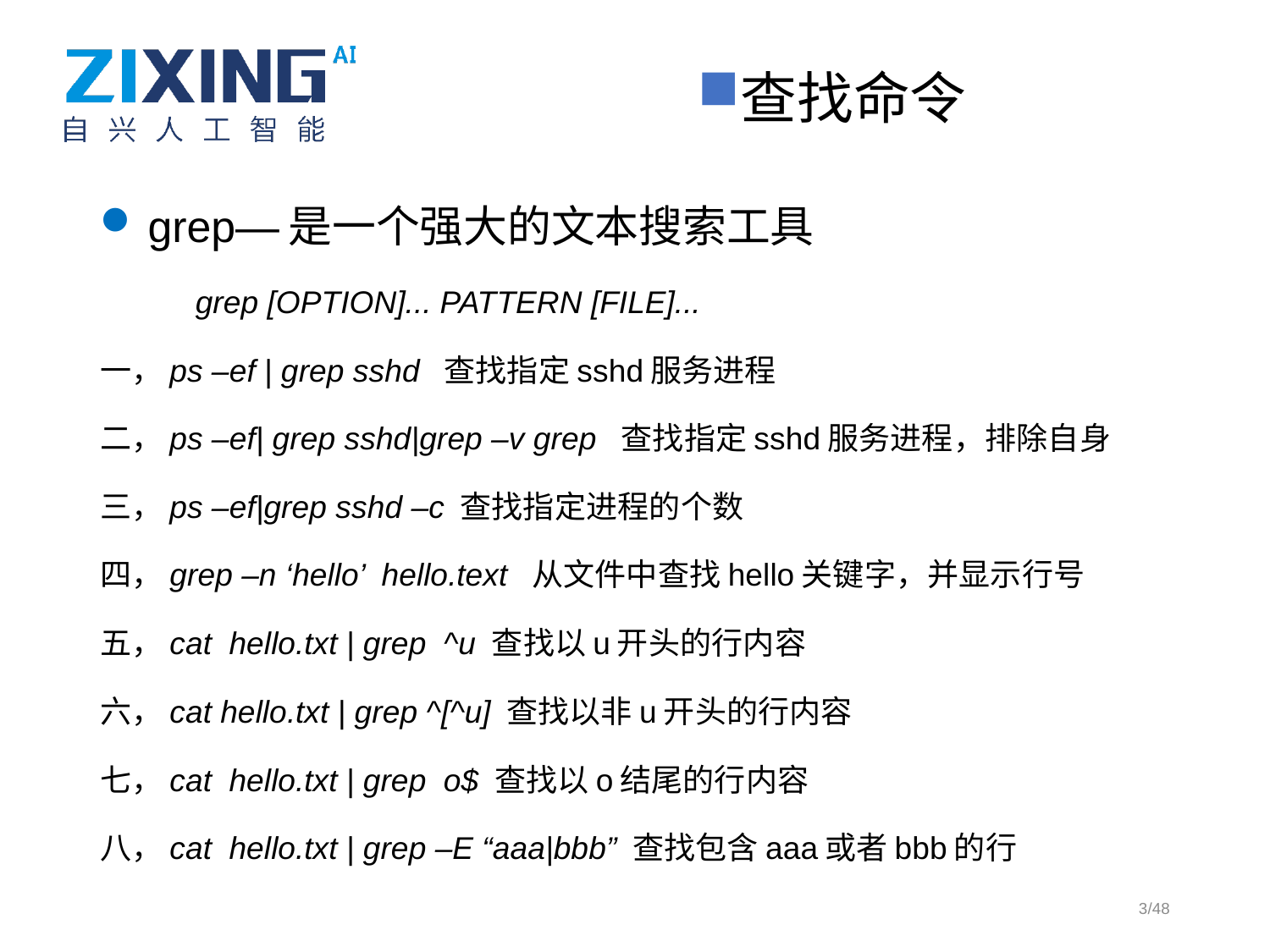

查找命令
 grep—是一个强大的文本搜索工具
           grep [OPTION]... PATTERN [FILE]...
一，ps –ef | grep sshd  查找指定sshd服务进程
二，ps –ef| grep sshd|grep –v grep  查找指定sshd服务进程，排除自身
三，ps –ef|grep sshd –c 查找指定进程的个数
四，grep –n ‘hello’  hello.text  从文件中查找hello关键字，并显示行号
五，cat  hello.txt | grep  ^u 查找以u开头的行内容
六，cat hello.txt | grep ^[^u] 查找以非u开头的行内容
七，cat  hello.txt | grep  o$ 查找以o结尾的行内容
八，cat  hello.txt | grep –E “aaa|bbb” 查找包含aaa或者bbb的行
3/48